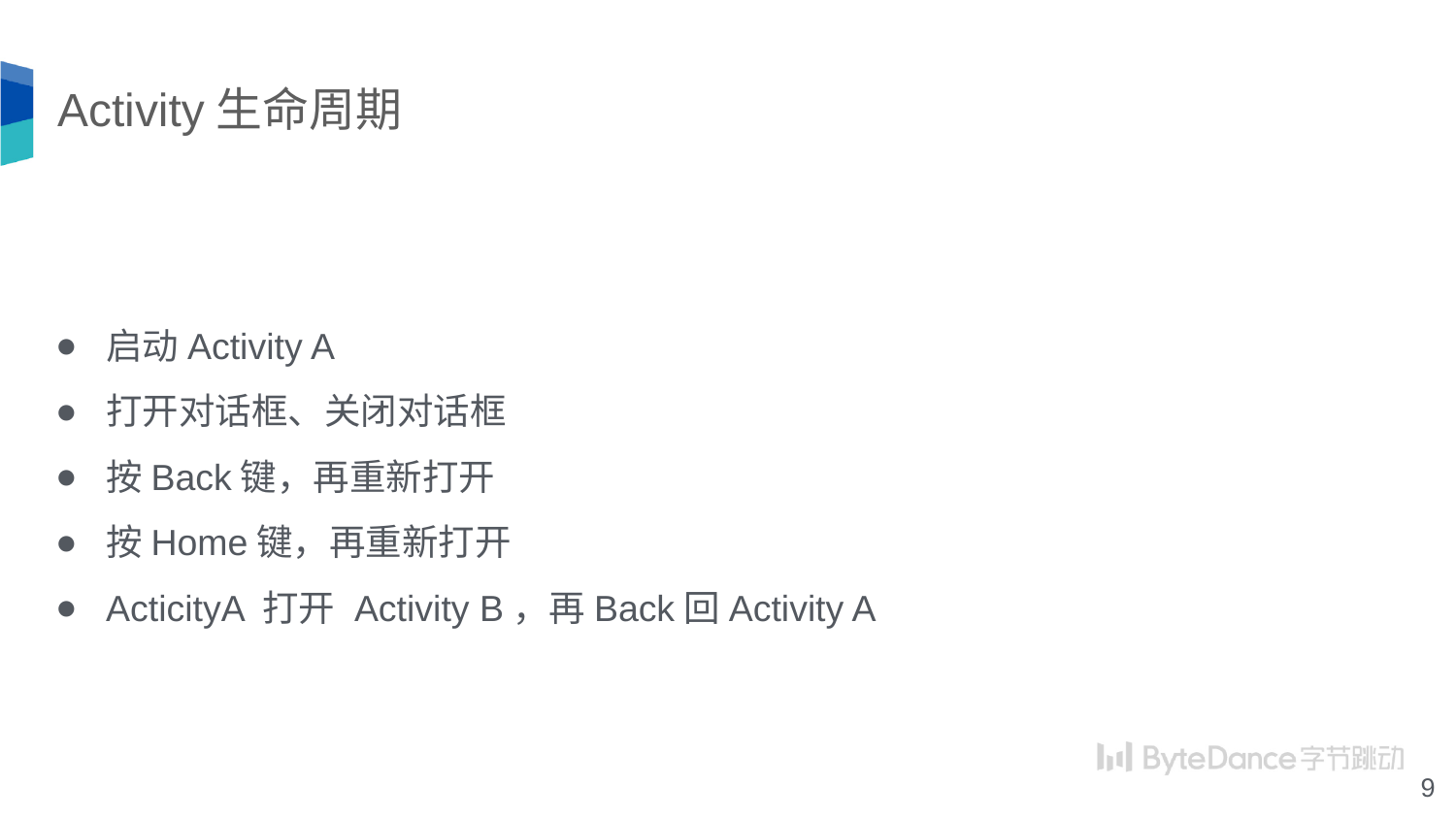

# Activity生命周期
启动Activity A
打开对话框、关闭对话框
按Back键，再重新打开
按Home键，再重新打开
ActicityA 打开 Activity B，再Back回Activity A
9